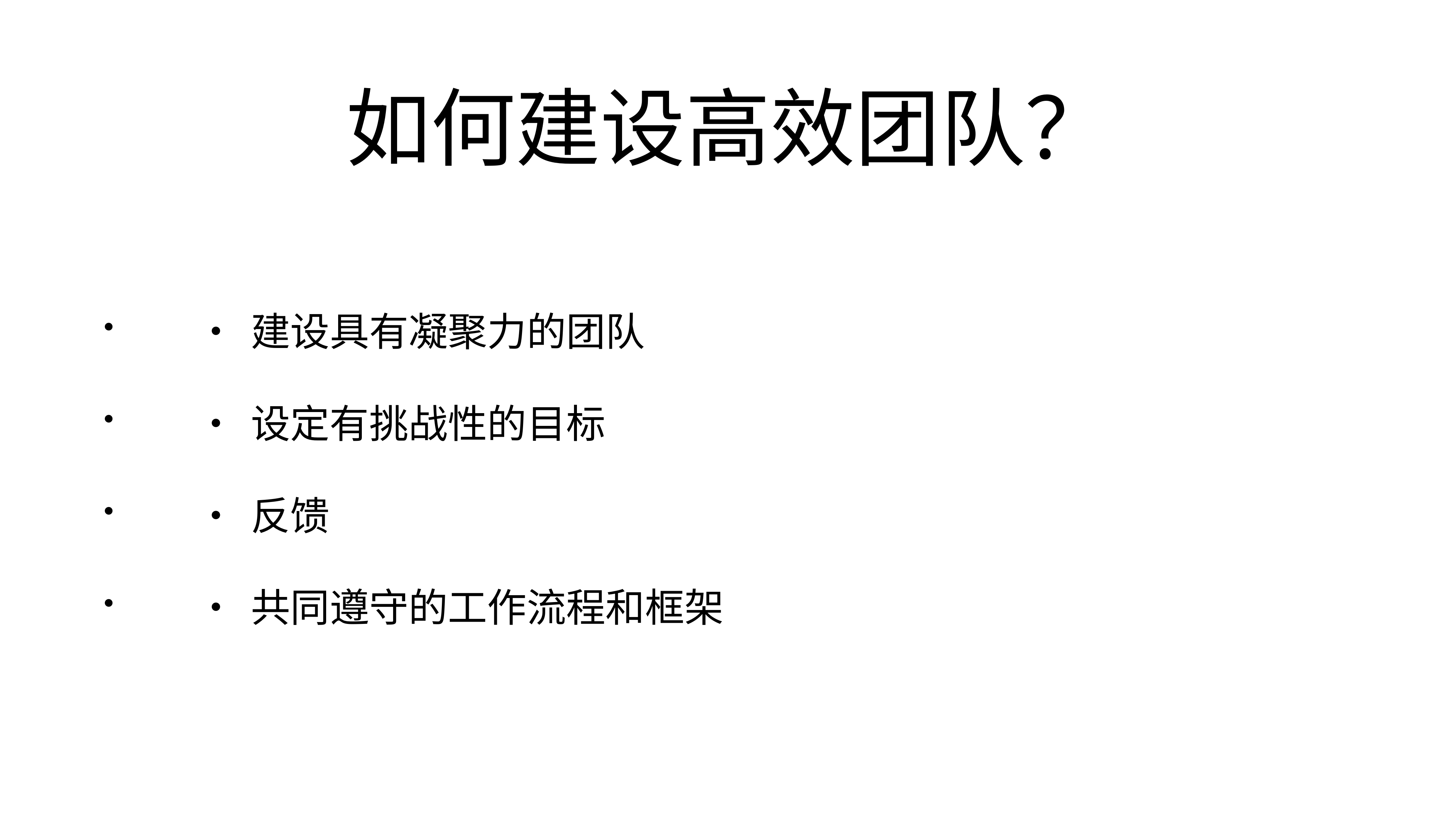

# 如何建设高效团队？
	•	建设具有凝聚力的团队
	•	设定有挑战性的目标
	•	反馈
	•	共同遵守的工作流程和框架